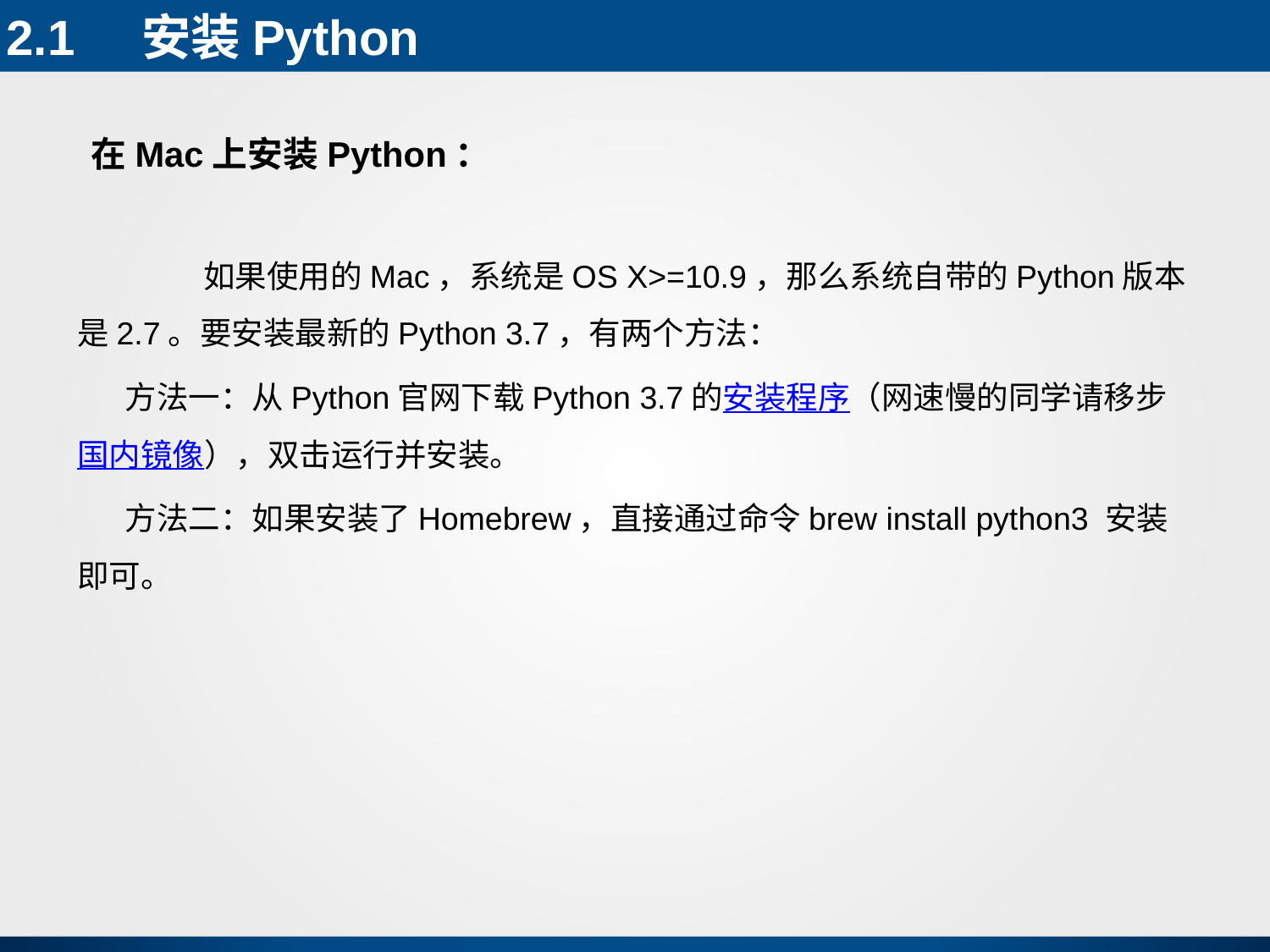

2.1    安装Python
在Mac上安装Python：
        如果使用的Mac，系统是OS X>=10.9，那么系统自带的Python版本是2.7。要安装最新的Python 3.7，有两个方法：
方法一：从Python官网下载Python 3.7的安装程序（网速慢的同学请移步国内镜像），双击运行并安装。
方法二：如果安装了Homebrew，直接通过命令brew install python3 安装即可。